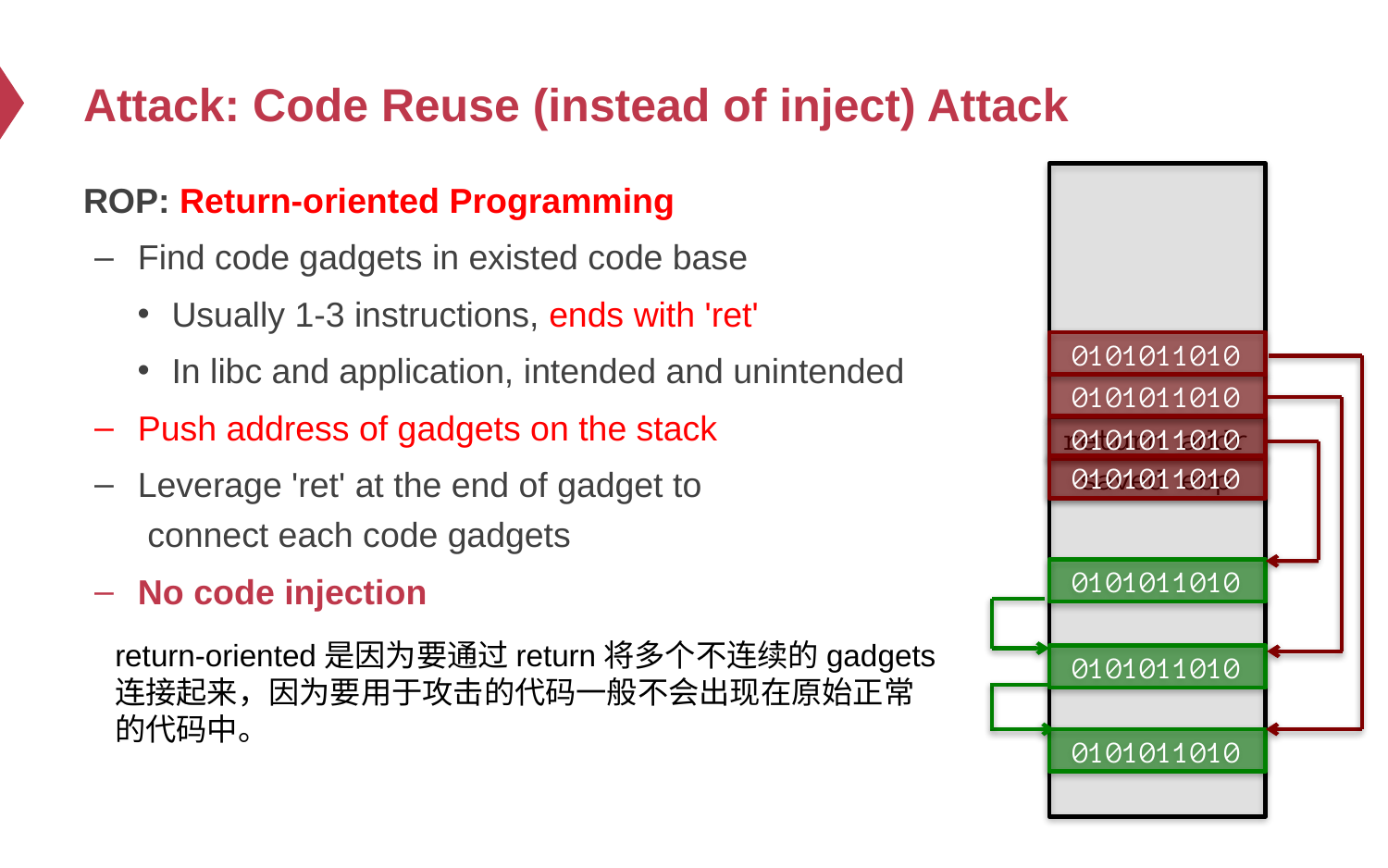

# Attack: Code Reuse (instead of inject) Attack
ROP: Return-oriented Programming
Find code gadgets in existed code base
Usually 1-3 instructions, ends with 'ret'
In libc and application, intended and unintended
Push address of gadgets on the stack
Leverage 'ret' at the end of gadget to
 connect each code gadgets
No code injection

0101011010
0101011010
0101011010
return addr
0101011010
saved ebp
0101011010
return-oriented是因为要通过return将多个不连续的gadgets连接起来，因为要用于攻击的代码一般不会出现在原始正常的代码中。
0101011010
0101011010